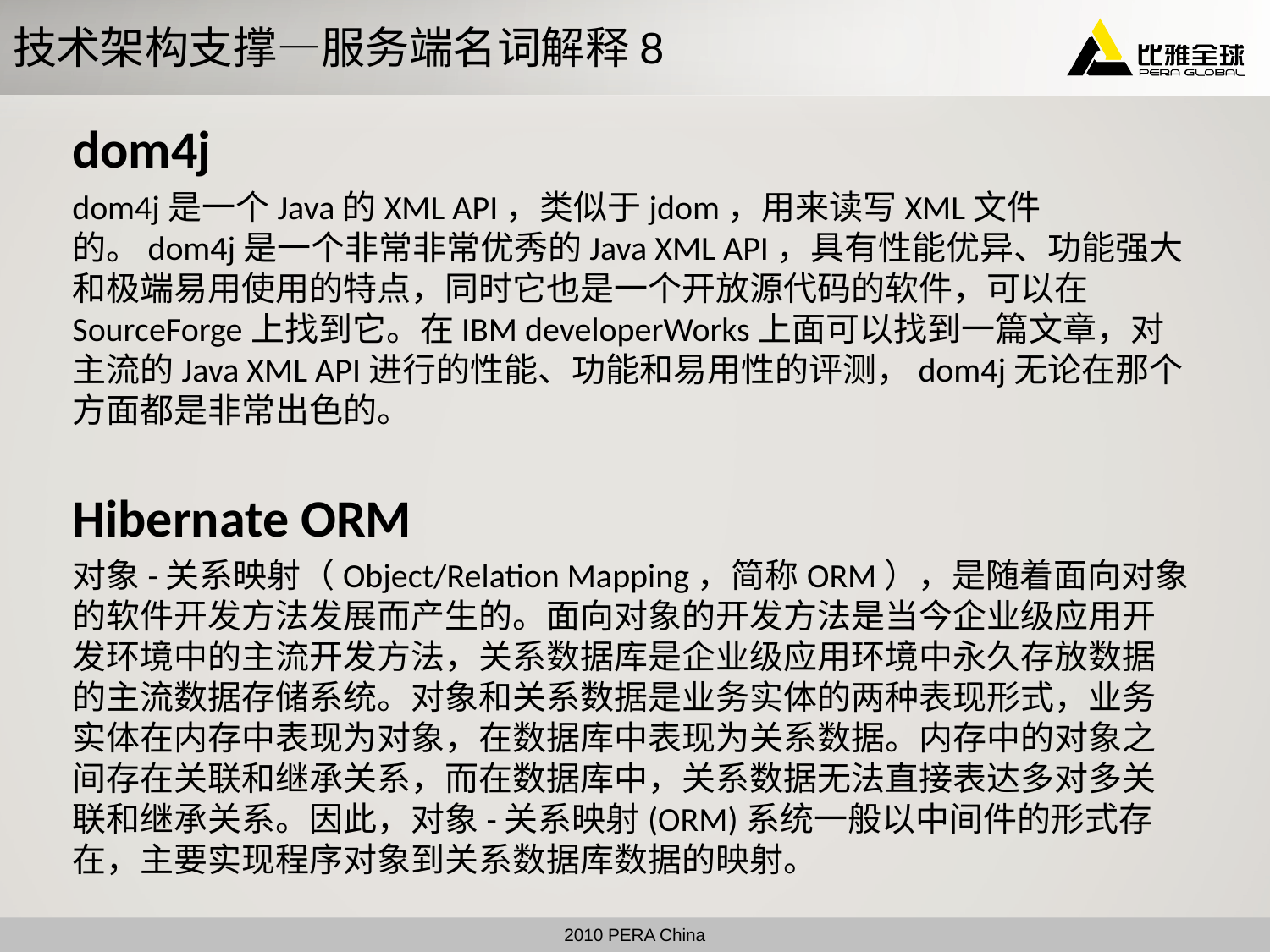

# 技术架构支撑—服务端名词解释8
dom4j
dom4j是一个Java的XML API，类似于jdom，用来读写XML文件的。dom4j是一个非常非常优秀的Java XML API，具有性能优异、功能强大和极端易用使用的特点，同时它也是一个开放源代码的软件，可以在SourceForge上找到它。在IBM developerWorks上面可以找到一篇文章，对主流的Java XML API进行的性能、功能和易用性的评测，dom4j无论在那个方面都是非常出色的。
Hibernate ORM
对象-关系映射（Object/Relation Mapping，简称ORM），是随着面向对象的软件开发方法发展而产生的。面向对象的开发方法是当今企业级应用开发环境中的主流开发方法，关系数据库是企业级应用环境中永久存放数据的主流数据存储系统。对象和关系数据是业务实体的两种表现形式，业务实体在内存中表现为对象，在数据库中表现为关系数据。内存中的对象之间存在关联和继承关系，而在数据库中，关系数据无法直接表达多对多关联和继承关系。因此，对象-关系映射(ORM)系统一般以中间件的形式存在，主要实现程序对象到关系数据库数据的映射。